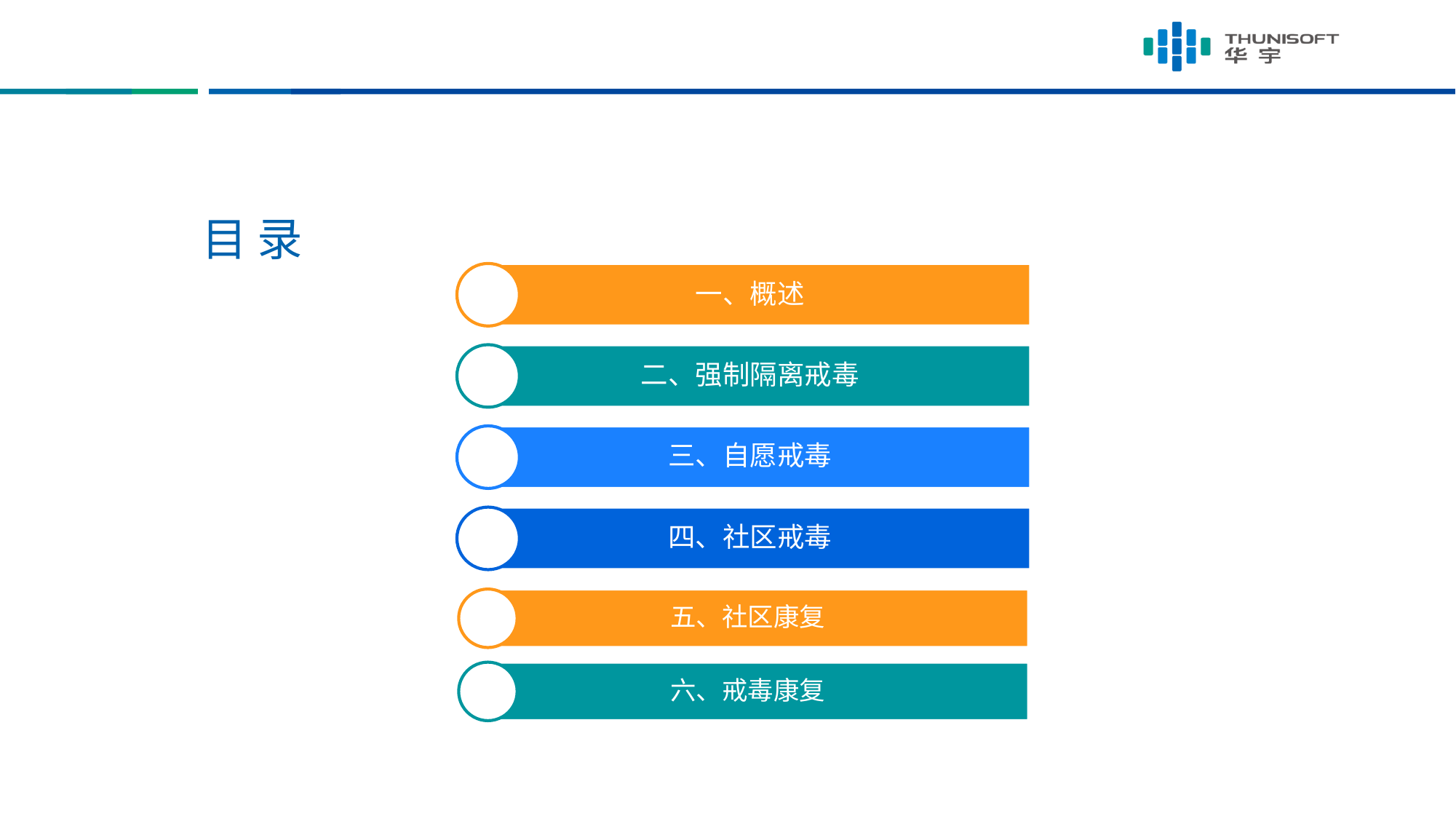

一、概述
二、强制隔离戒毒
三、自愿戒毒
四、社区戒毒
五、社区康复
六、戒毒康复

2